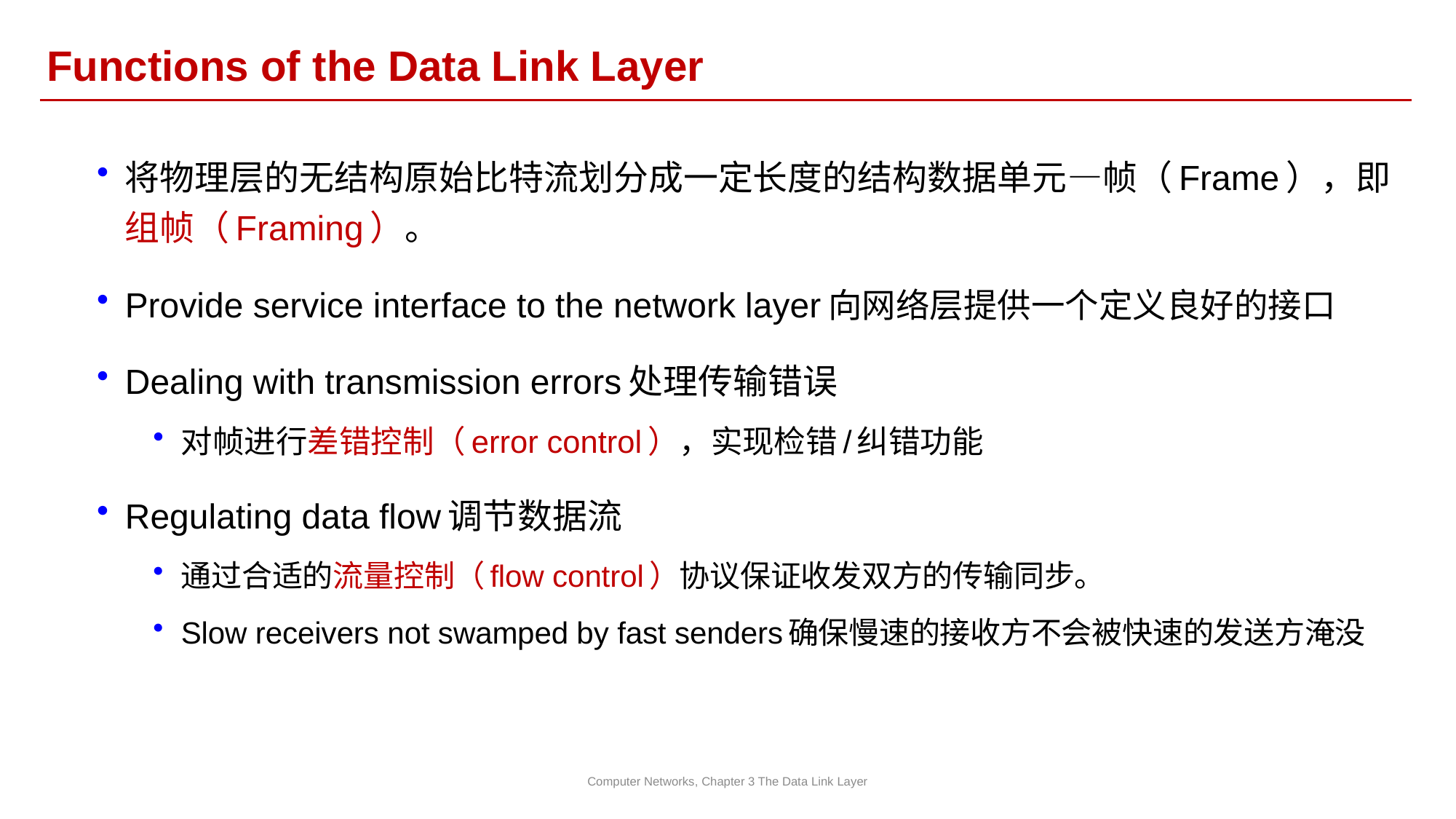

Functions of the Data Link Layer
将物理层的无结构原始比特流划分成一定长度的结构数据单元—帧（Frame），即组帧（Framing）。
Provide service interface to the network layer向网络层提供一个定义良好的接口
Dealing with transmission errors处理传输错误
对帧进行差错控制（error control），实现检错/纠错功能
Regulating data flow调节数据流
通过合适的流量控制（flow control）协议保证收发双方的传输同步。
Slow receivers not swamped by fast senders确保慢速的接收方不会被快速的发送方淹没
Computer Networks, Chapter 3 The Data Link Layer